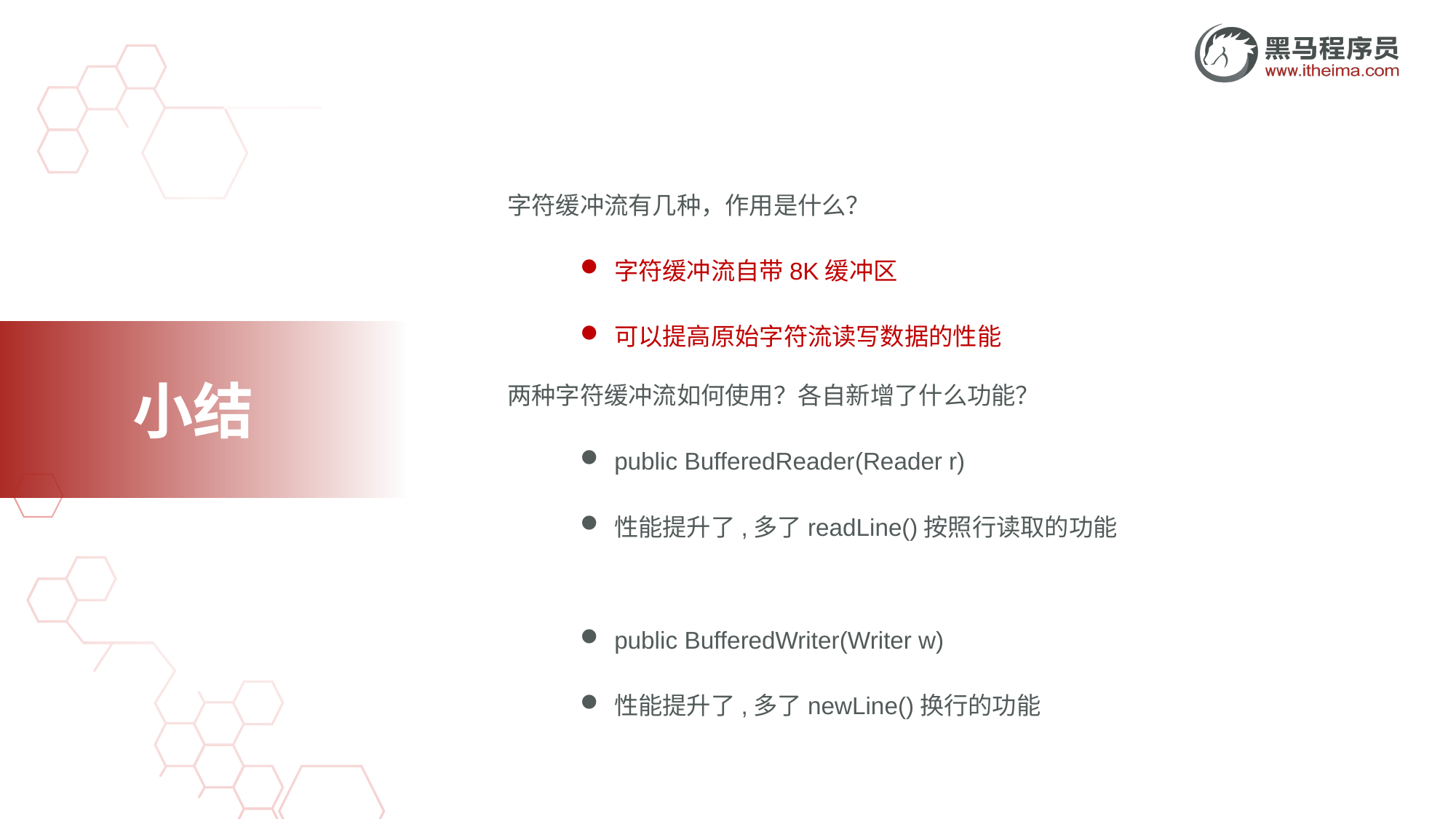

字符缓冲流有几种，作用是什么？
字符缓冲流自带8K缓冲区
可以提高原始字符流读写数据的性能
两种字符缓冲流如何使用？各自新增了什么功能？
public BufferedReader​(Reader r)
性能提升了,多了readLine()按照行读取的功能

public BufferedWriter​(Writer w)
性能提升了,多了newLine()换行的功能